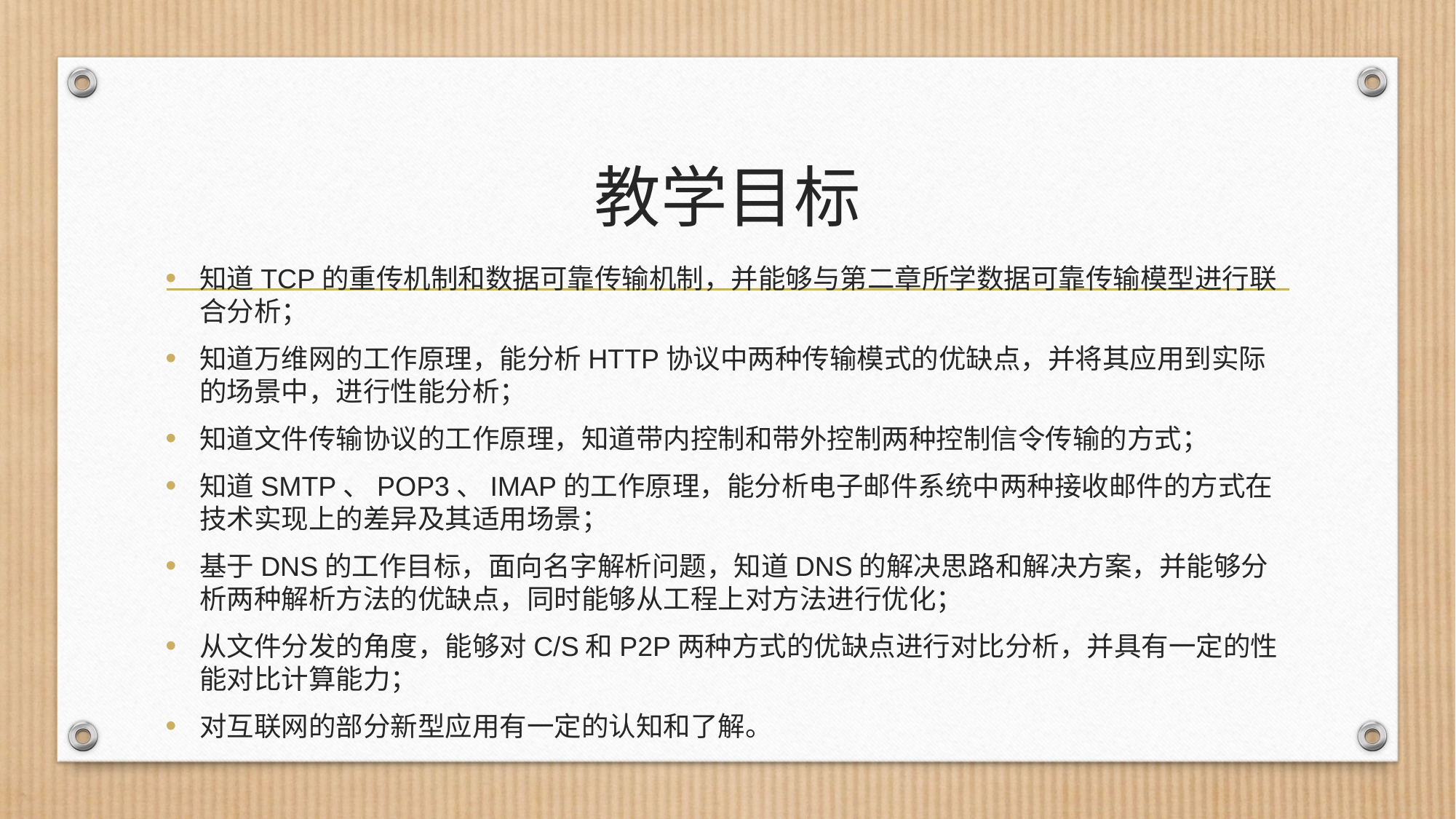

# 教学目标
知道TCP的重传机制和数据可靠传输机制，并能够与第二章所学数据可靠传输模型进行联合分析；
知道万维网的工作原理，能分析HTTP协议中两种传输模式的优缺点，并将其应用到实际的场景中，进行性能分析；
知道文件传输协议的工作原理，知道带内控制和带外控制两种控制信令传输的方式；
知道SMTP、POP3、IMAP的工作原理，能分析电子邮件系统中两种接收邮件的方式在技术实现上的差异及其适用场景；
基于DNS的工作目标，面向名字解析问题，知道DNS的解决思路和解决方案，并能够分析两种解析方法的优缺点，同时能够从工程上对方法进行优化；
从文件分发的角度，能够对C/S和P2P两种方式的优缺点进行对比分析，并具有一定的性能对比计算能力；
对互联网的部分新型应用有一定的认知和了解。